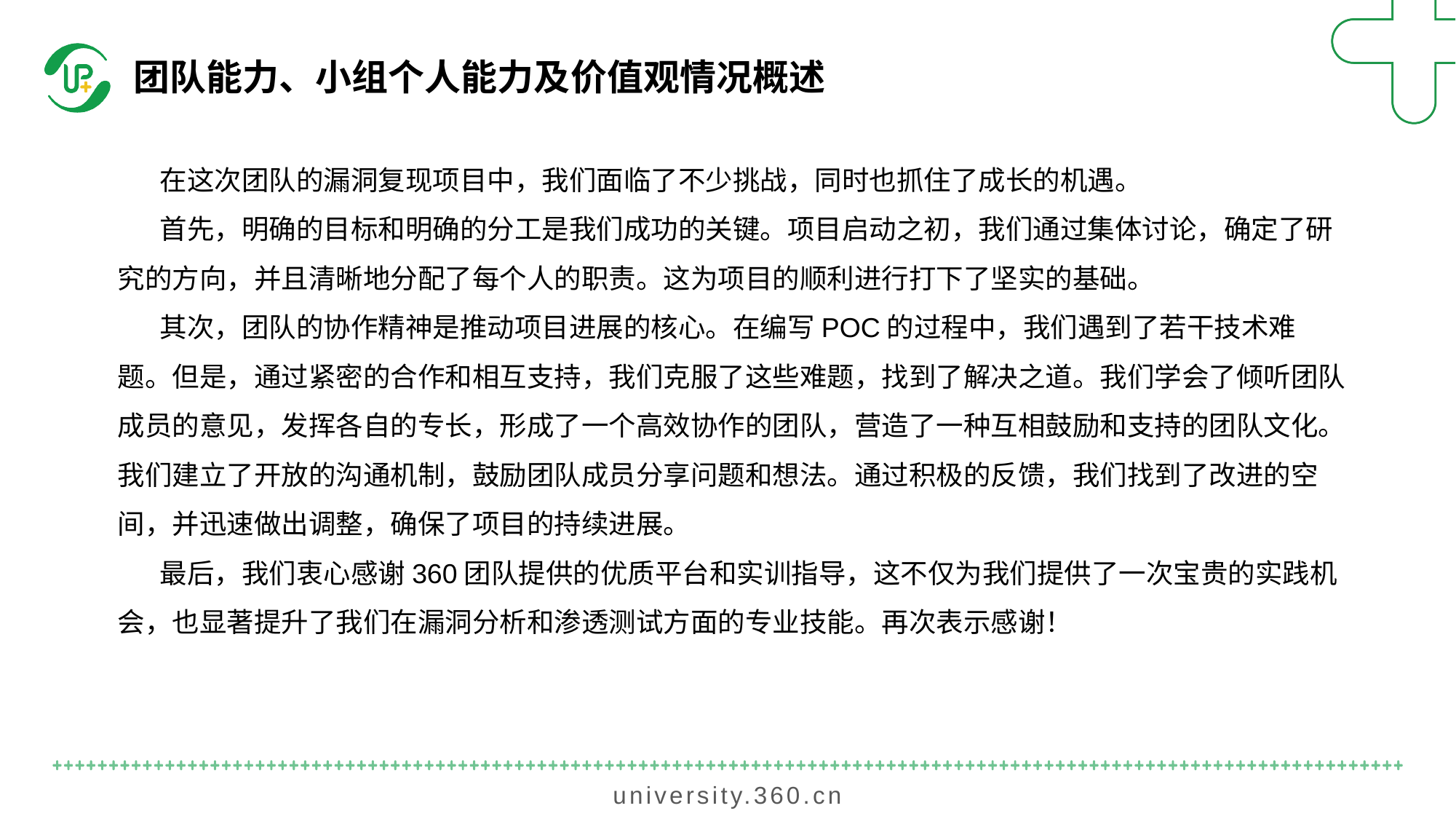

团队能力、小组个人能力及价值观情况概述
在这次团队的漏洞复现项目中，我们面临了不少挑战，同时也抓住了成长的机遇。
首先，明确的目标和明确的分工是我们成功的关键。项目启动之初，我们通过集体讨论，确定了研究的方向，并且清晰地分配了每个人的职责。这为项目的顺利进行打下了坚实的基础。
其次，团队的协作精神是推动项目进展的核心。在编写POC的过程中，我们遇到了若干技术难题。但是，通过紧密的合作和相互支持，我们克服了这些难题，找到了解决之道。我们学会了倾听团队成员的意见，发挥各自的专长，形成了一个高效协作的团队，营造了一种互相鼓励和支持的团队文化。我们建立了开放的沟通机制，鼓励团队成员分享问题和想法。通过积极的反馈，我们找到了改进的空间，并迅速做出调整，确保了项目的持续进展。
最后，我们衷心感谢360团队提供的优质平台和实训指导，这不仅为我们提供了一次宝贵的实践机会，也显著提升了我们在漏洞分析和渗透测试方面的专业技能。再次表示感谢！